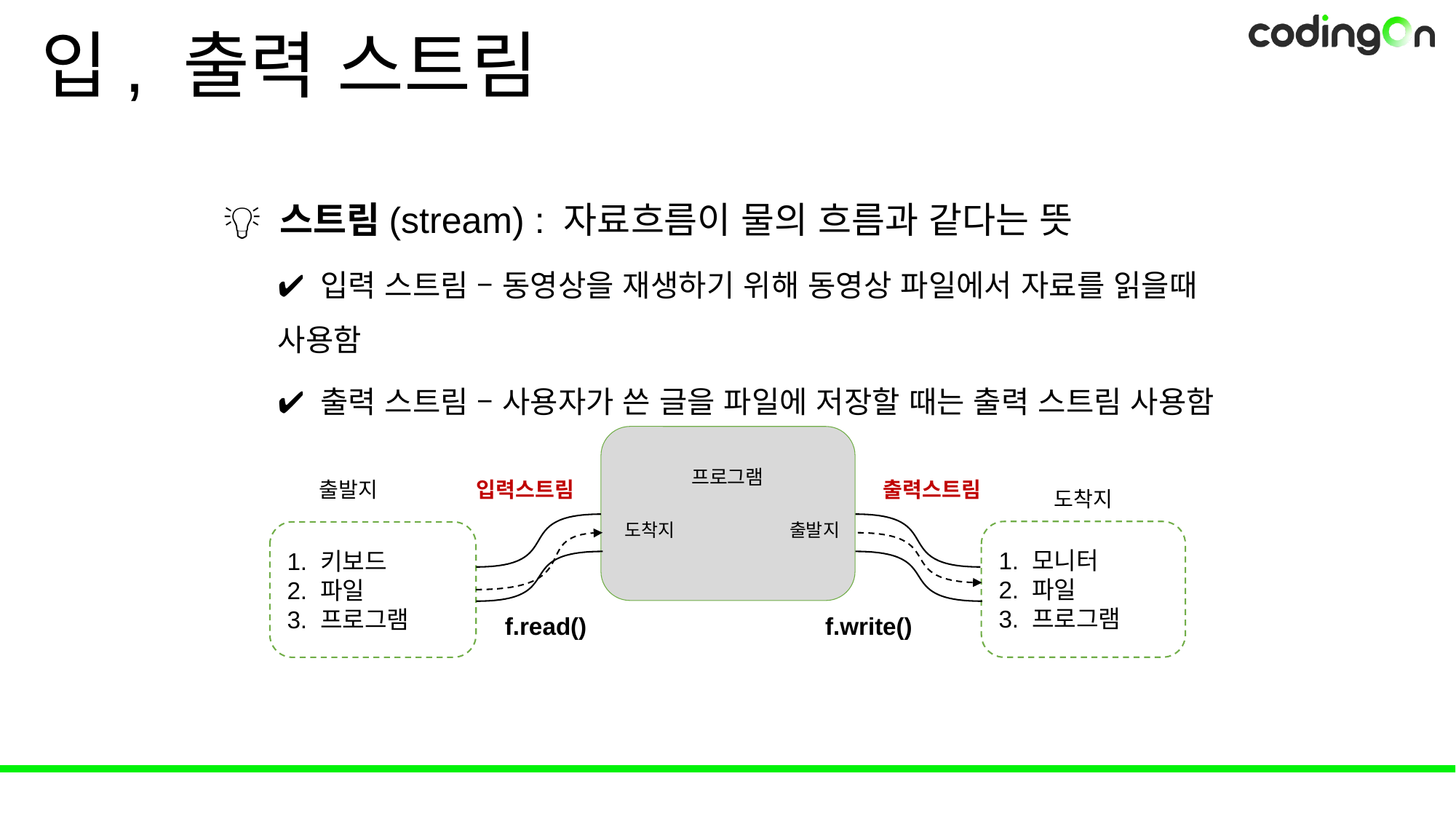

입, 출력 스트림
💡 스트림(stream) : 자료흐름이 물의 흐름과 같다는 뜻
✔️ 입력 스트림 – 동영상을 재생하기 위해 동영상 파일에서 자료를 읽을때 사용함
✔️ 출력 스트림 – 사용자가 쓴 글을 파일에 저장할 때는 출력 스트림 사용함

프로그램
입력스트림
출발지
출력스트림
도착지
출발지
도착지
모니터
파일
프로그램
키보드
파일
프로그램
f.read()
f.write()